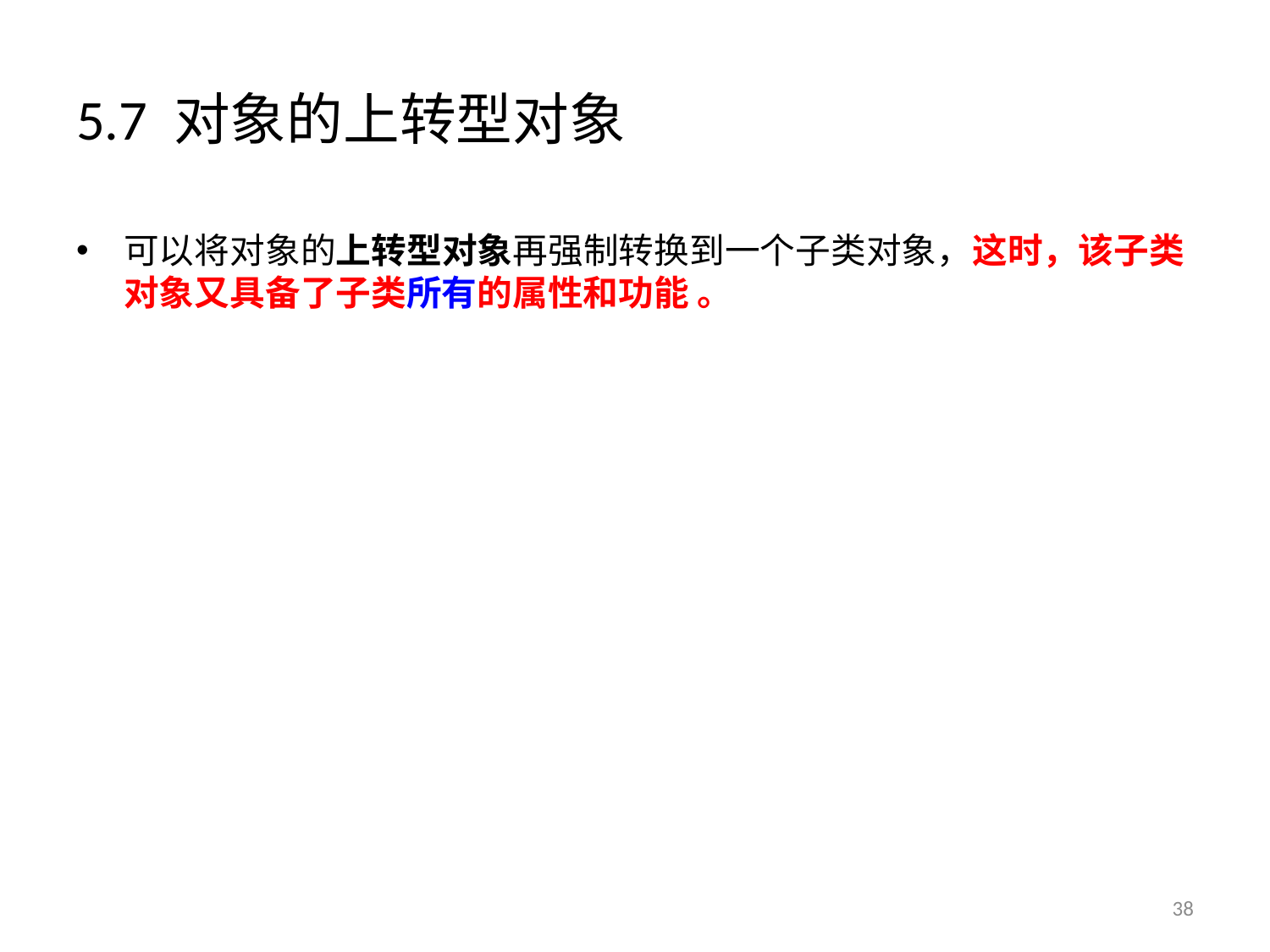

# 5.7 对象的上转型对象
可以将对象的上转型对象再强制转换到一个子类对象，这时，该子类对象又具备了子类所有的属性和功能 。
38